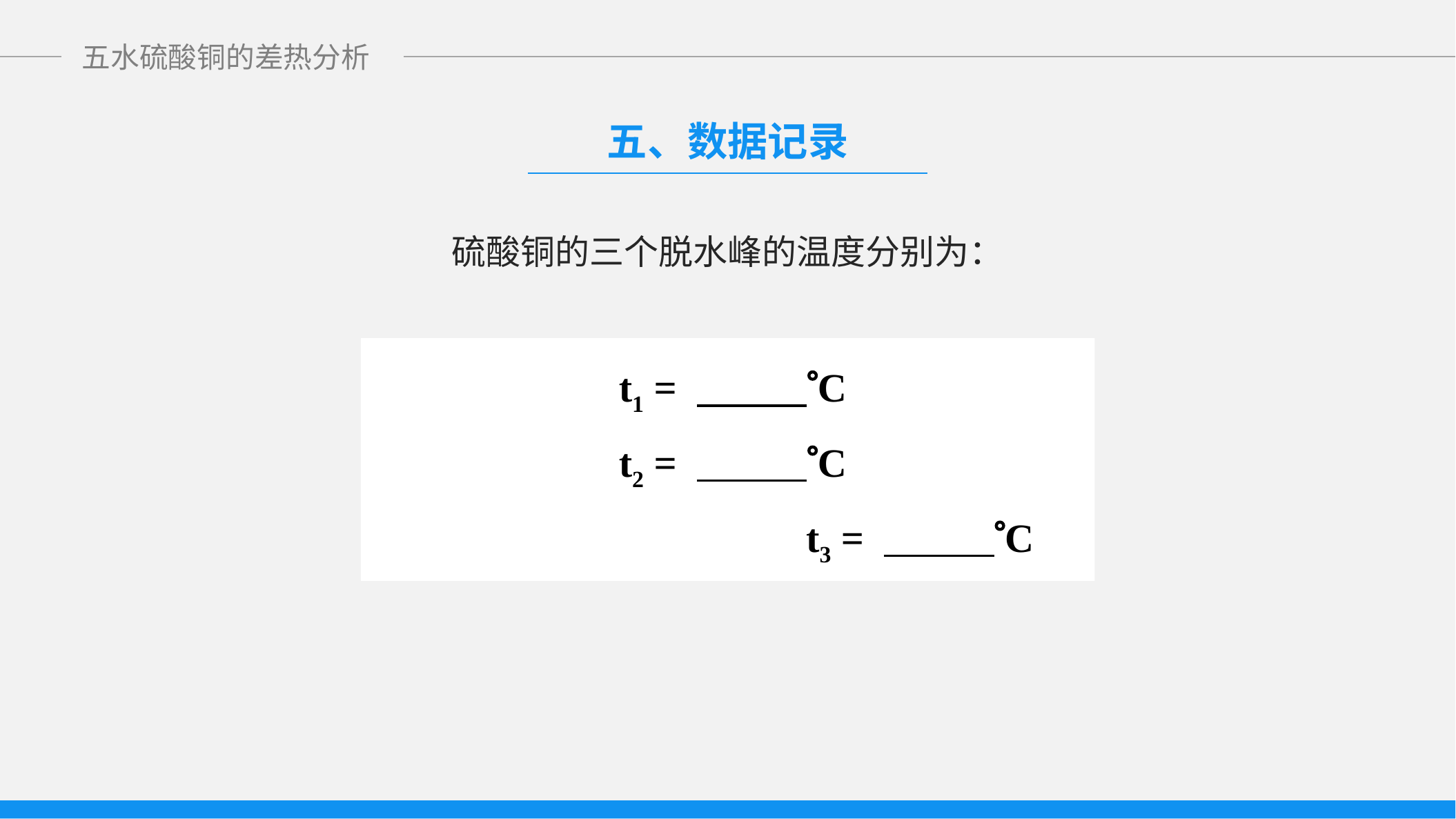

五、数据记录
硫酸铜的三个脱水峰的温度分别为：

		t1 =             °C
t2 =             °C
		t3 =             °C